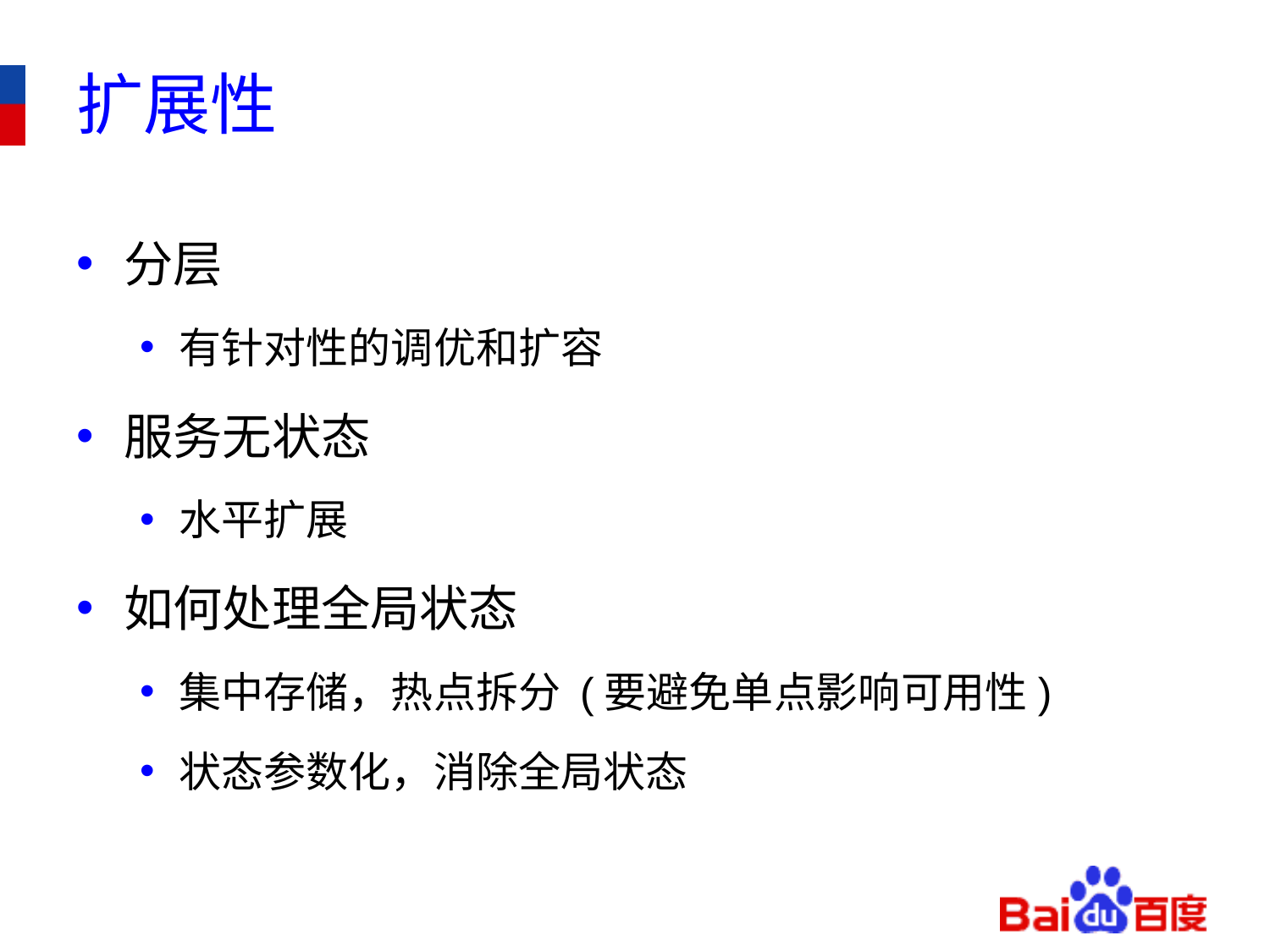

# 扩展性
分层
有针对性的调优和扩容
服务无状态
水平扩展
如何处理全局状态
集中存储，热点拆分 (要避免单点影响可用性)
状态参数化，消除全局状态